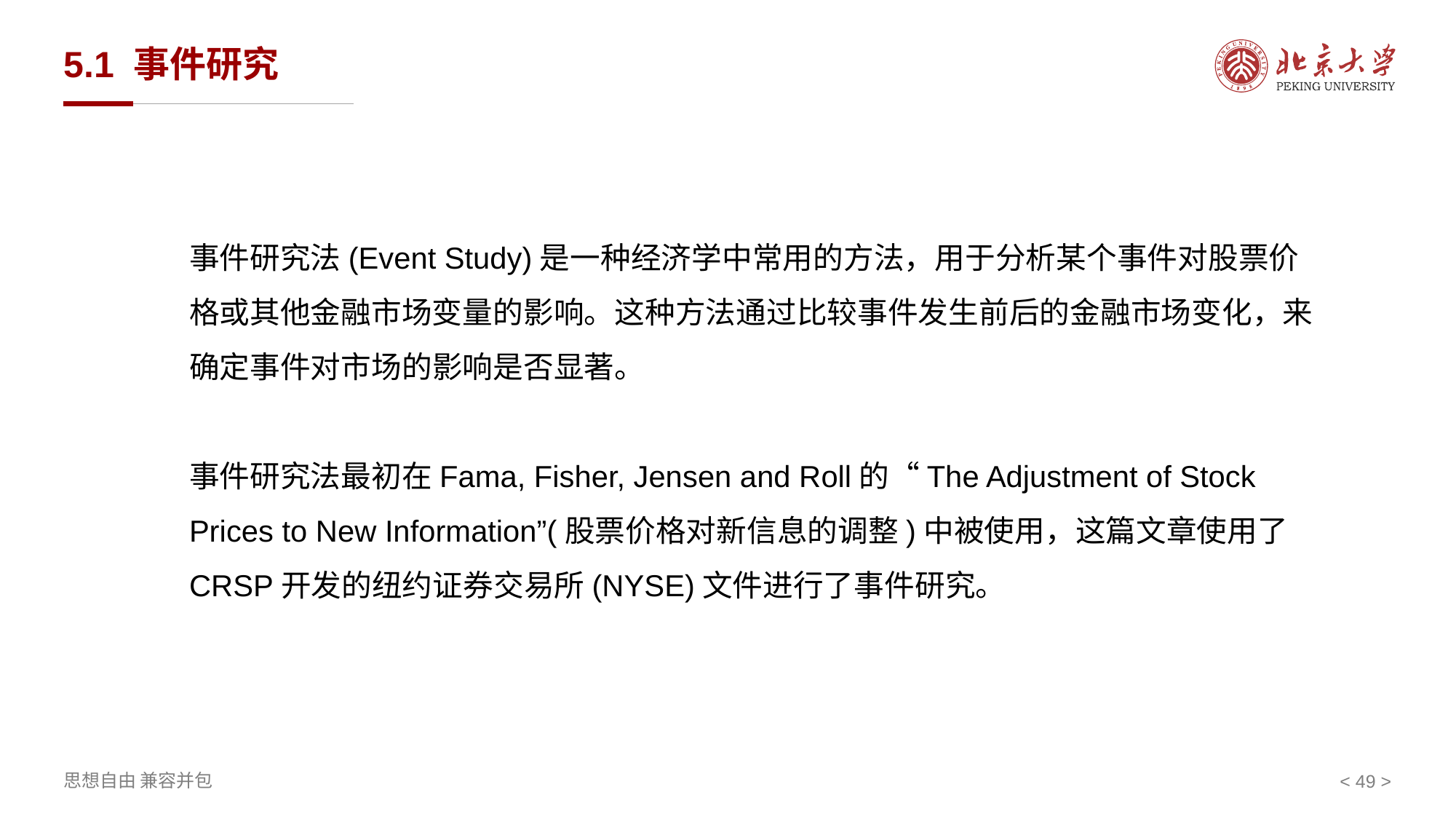

# 5.1 事件研究
事件研究法(Event Study)是一种经济学中常用的方法，用于分析某个事件对股票价格或其他金融市场变量的影响。这种方法通过比较事件发生前后的金融市场变化，来确定事件对市场的影响是否显著。

事件研究法最初在Fama, Fisher, Jensen and Roll的“The Adjustment of Stock Prices to New Information”(股票价格对新信息的调整)中被使用，这篇文章使用了CRSP开发的纽约证券交易所(NYSE)文件进行了事件研究。
< 49 >